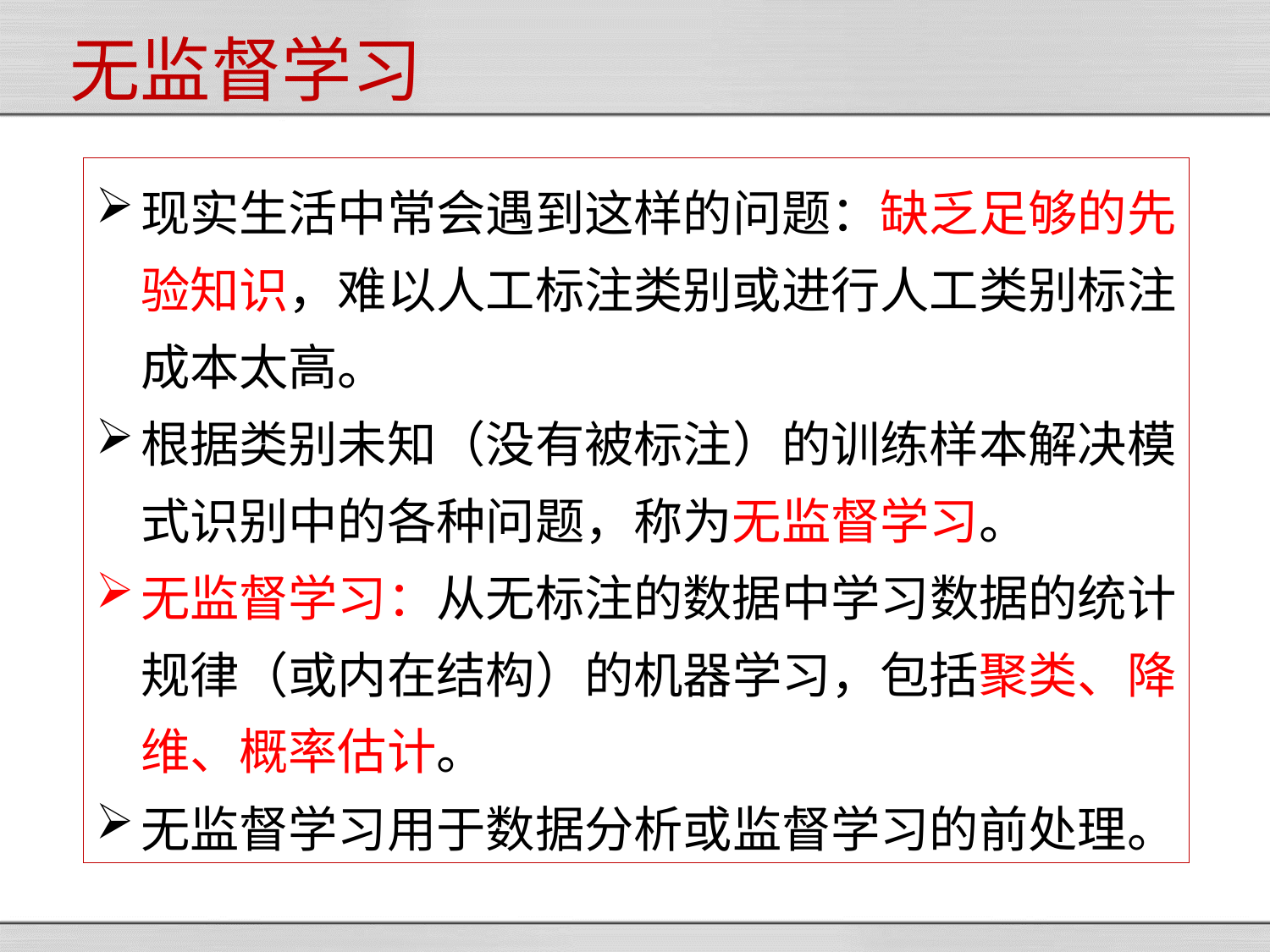

# 无监督学习
现实生活中常会遇到这样的问题：缺乏足够的先验知识，难以人工标注类别或进行人工类别标注成本太高。
根据类别未知（没有被标注）的训练样本解决模式识别中的各种问题，称为无监督学习。
无监督学习：从无标注的数据中学习数据的统计规律（或内在结构）的机器学习，包括聚类、降维、概率估计。
无监督学习用于数据分析或监督学习的前处理。